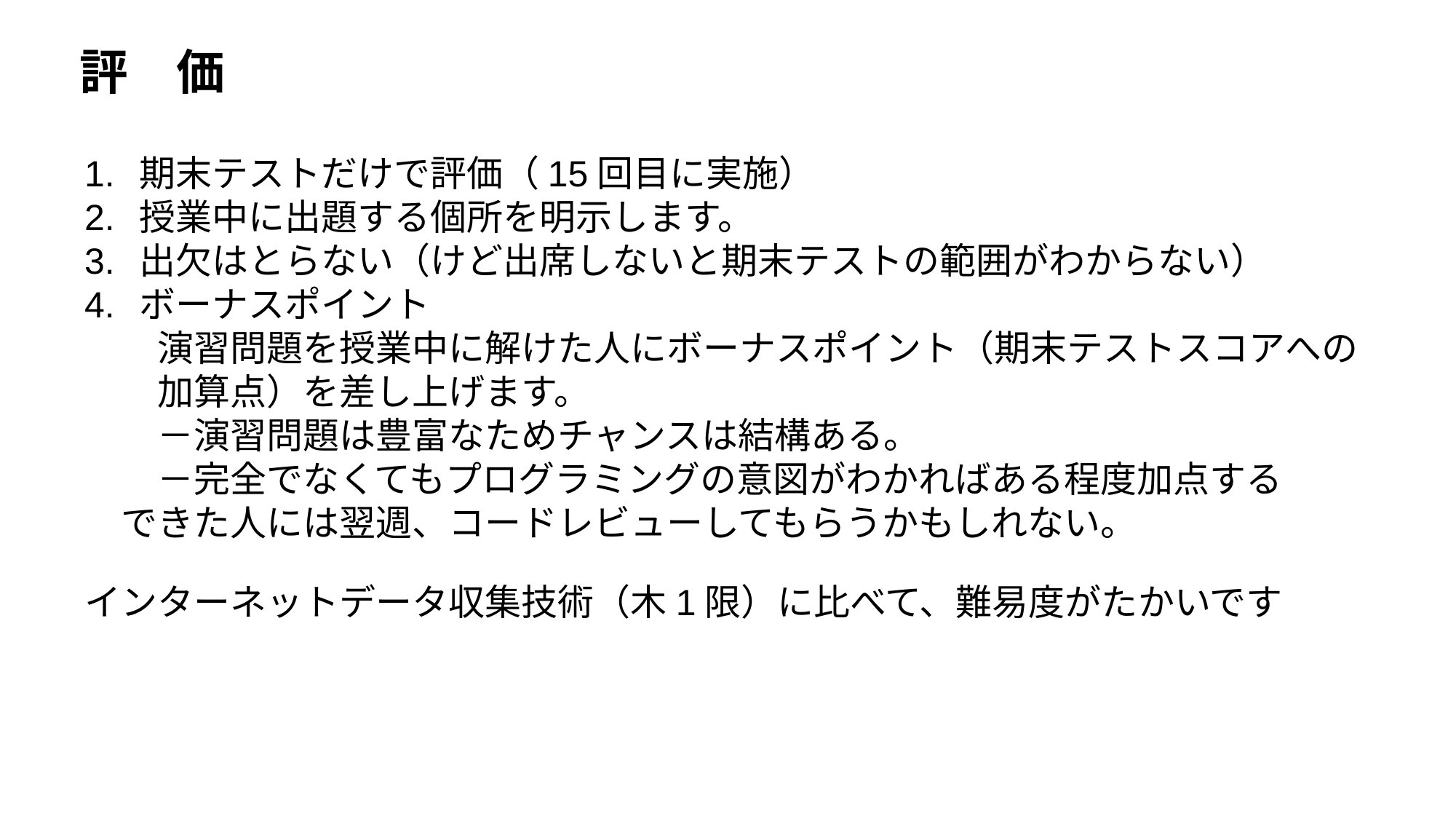

評　価
期末テストだけで評価（15回目に実施）
授業中に出題する個所を明示します。
出欠はとらない（けど出席しないと期末テストの範囲がわからない）
ボーナスポイント
　　演習問題を授業中に解けた人にボーナスポイント（期末テストスコアへの
　　加算点）を差し上げます。
　　－演習問題は豊富なためチャンスは結構ある。
　　－完全でなくてもプログラミングの意図がわかればある程度加点する
　できた人には翌週、コードレビューしてもらうかもしれない。

インターネットデータ収集技術（木1限）に比べて、難易度がたかいです